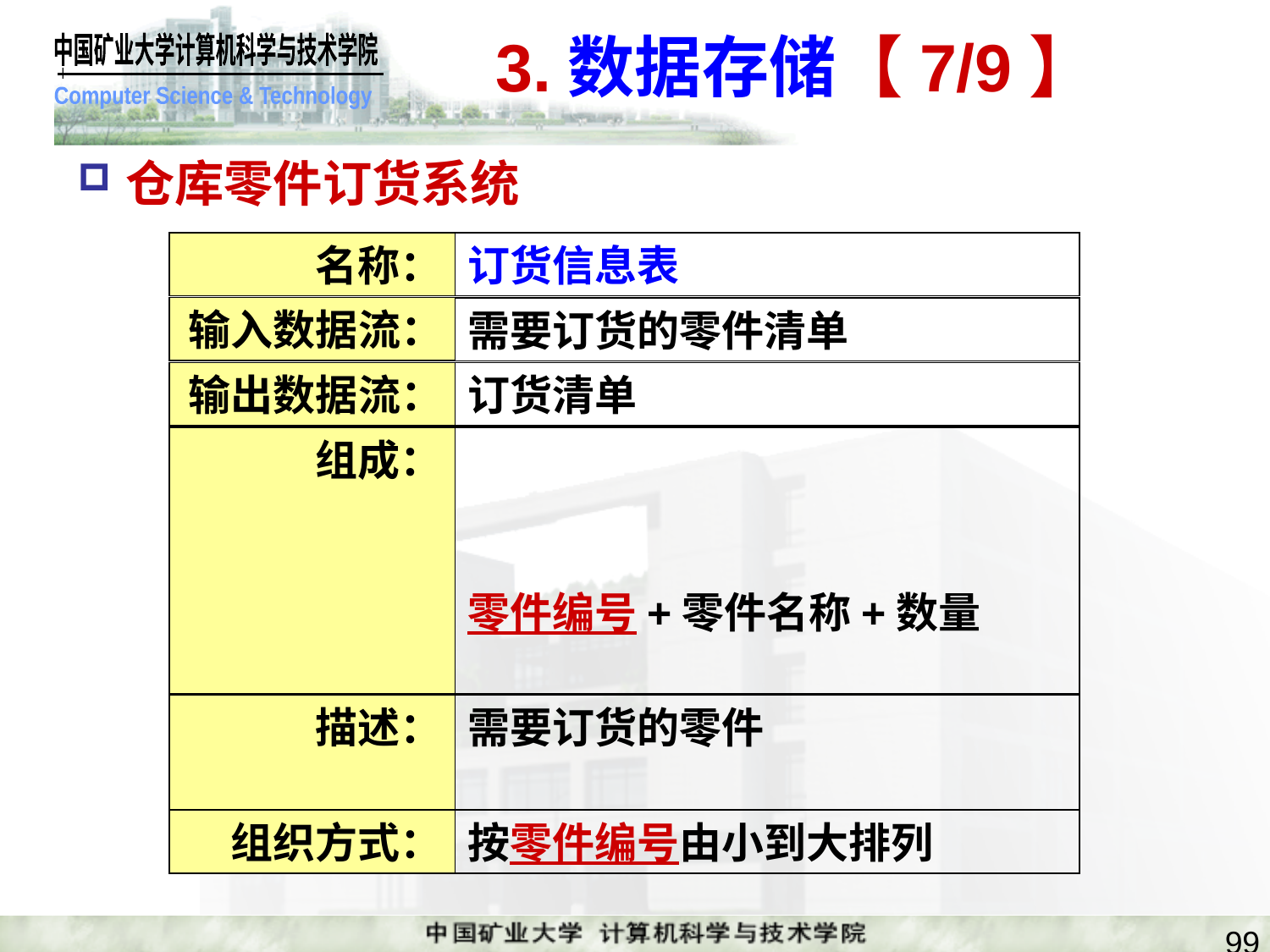

# 3.数据存储【7/9】
仓库零件订货系统
名称：
订货信息表
输入数据流：
需要订货的零件清单
输出数据流：
订货清单
组成：

零件编号+零件名称+数量

描述：

需要订货的零件

组织方式：
按零件编号由小到大排列
99
99